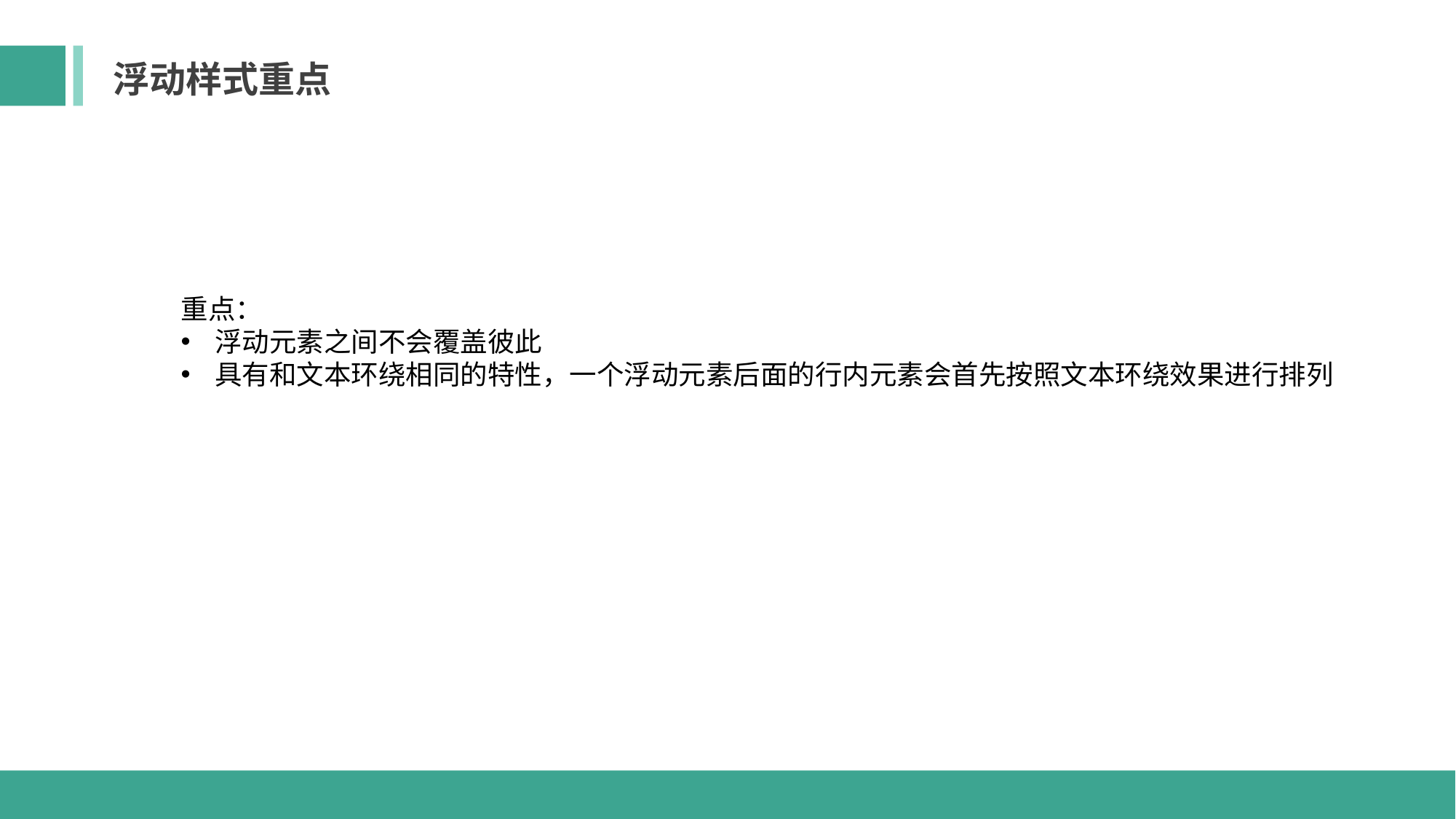

浮动样式重点
重点：
浮动元素之间不会覆盖彼此
具有和文本环绕相同的特性，一个浮动元素后面的行内元素会首先按照文本环绕效果进行排列